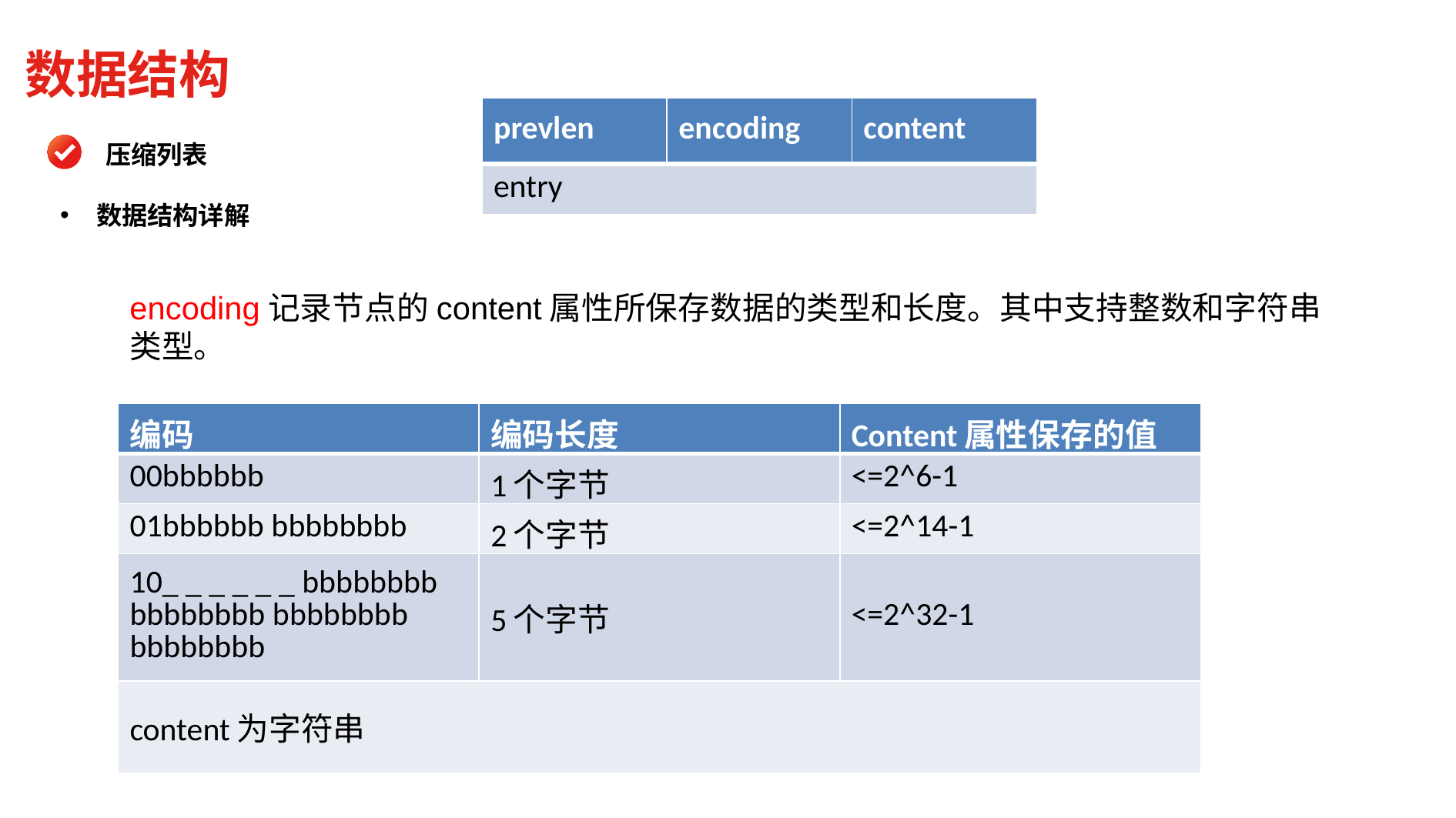

数据结构
| prevlen | encoding | content |
| --- | --- | --- |
| entry |  |  |
压缩列表

数据结构详解
encoding记录节点的content属性所保存数据的类型和长度。其中支持整数和字符串类型。

| 编码 | 编码长度 | Content属性保存的值 |
| --- | --- | --- |
| 00bbbbbb | 1个字节 | <=2^6-1 |
| 01bbbbbb bbbbbbbb | 2个字节 | <=2^14-1 |
| 10\_ \_ \_ \_ \_ \_ bbbbbbbb bbbbbbbb bbbbbbbb bbbbbbbb | 5个字节 | <=2^32-1 |
| content为字符串 |  |  |